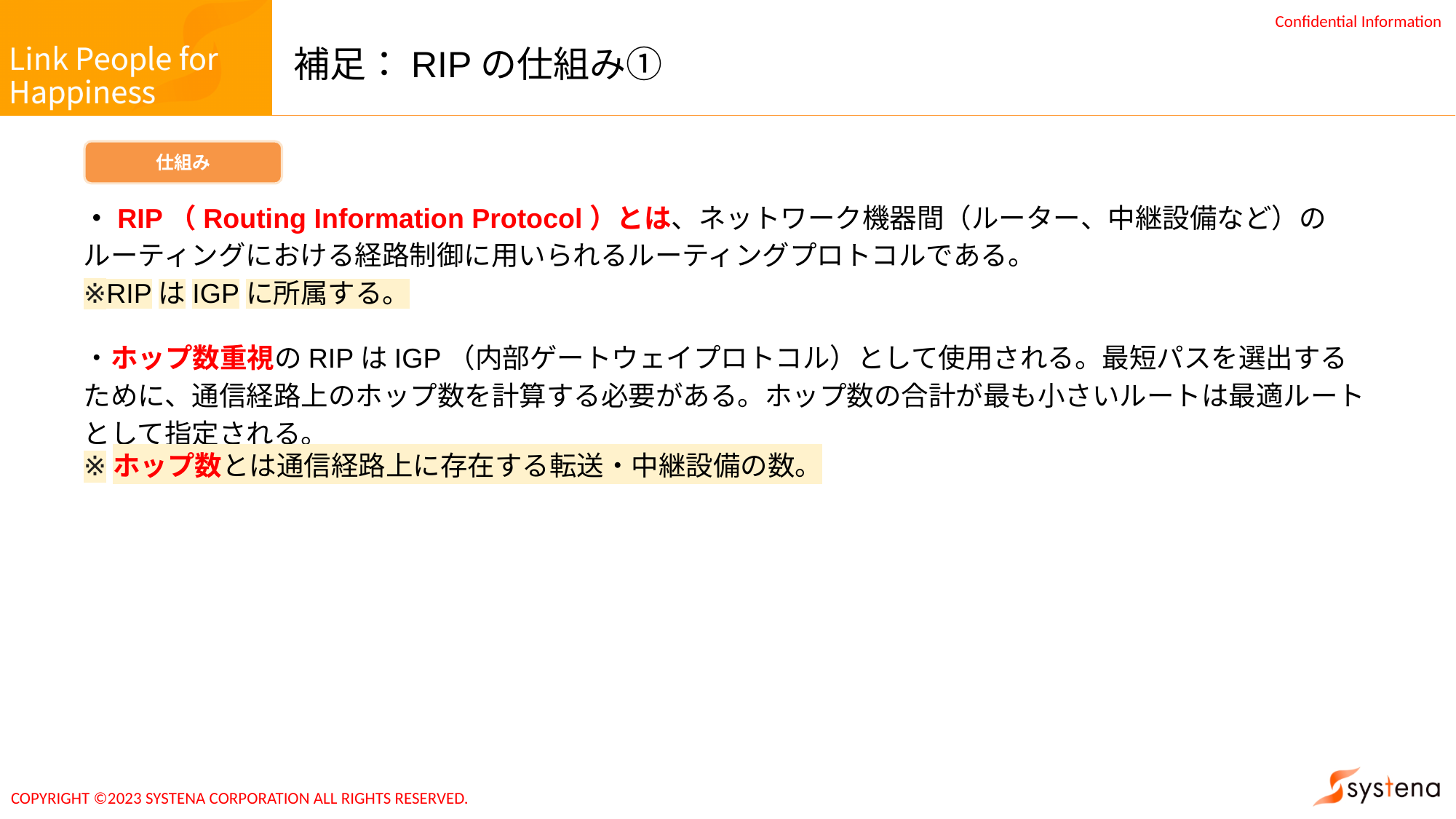

# 補足：RIPの仕組み①
仕組み
・RIP（Routing Information Protocol）とは、ネットワーク機器間（ルーター、中継設備など）のルーティングにおける経路制御に用いられるルーティングプロトコルである。
※RIPはIGPに所属する。
・ホップ数重視のRIPはIGP（内部ゲートウェイプロトコル）として使用される。最短パスを選出するために、通信経路上のホップ数を計算する必要がある。ホップ数の合計が最も小さいルートは最適ルートとして指定される。

※ホップ数とは通信経路上に存在する転送・中継設備の数。